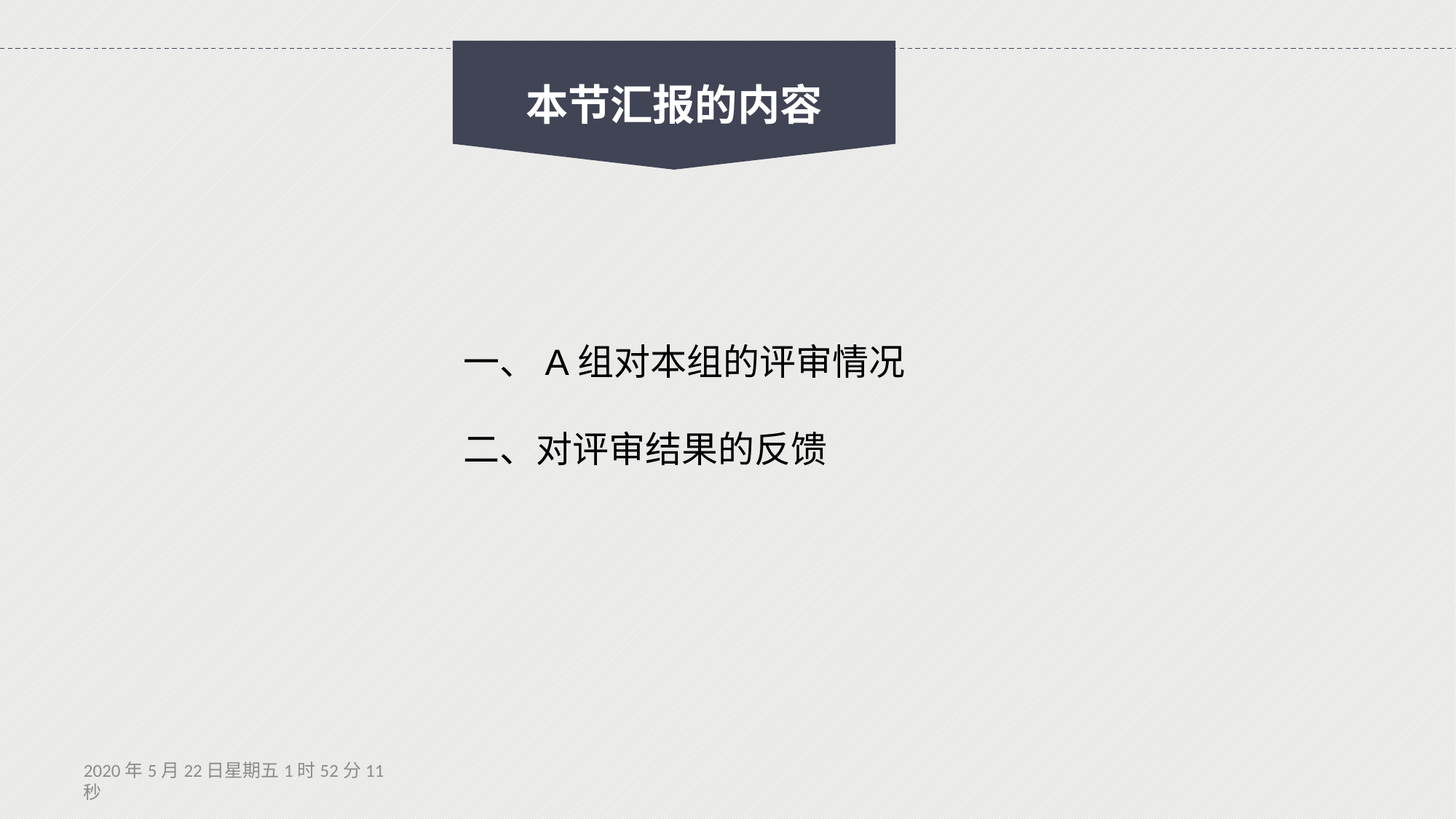

本节汇报的内容
一、A组对本组的评审情况

二、对评审结果的反馈

2020年5月22日星期五1时52分11秒